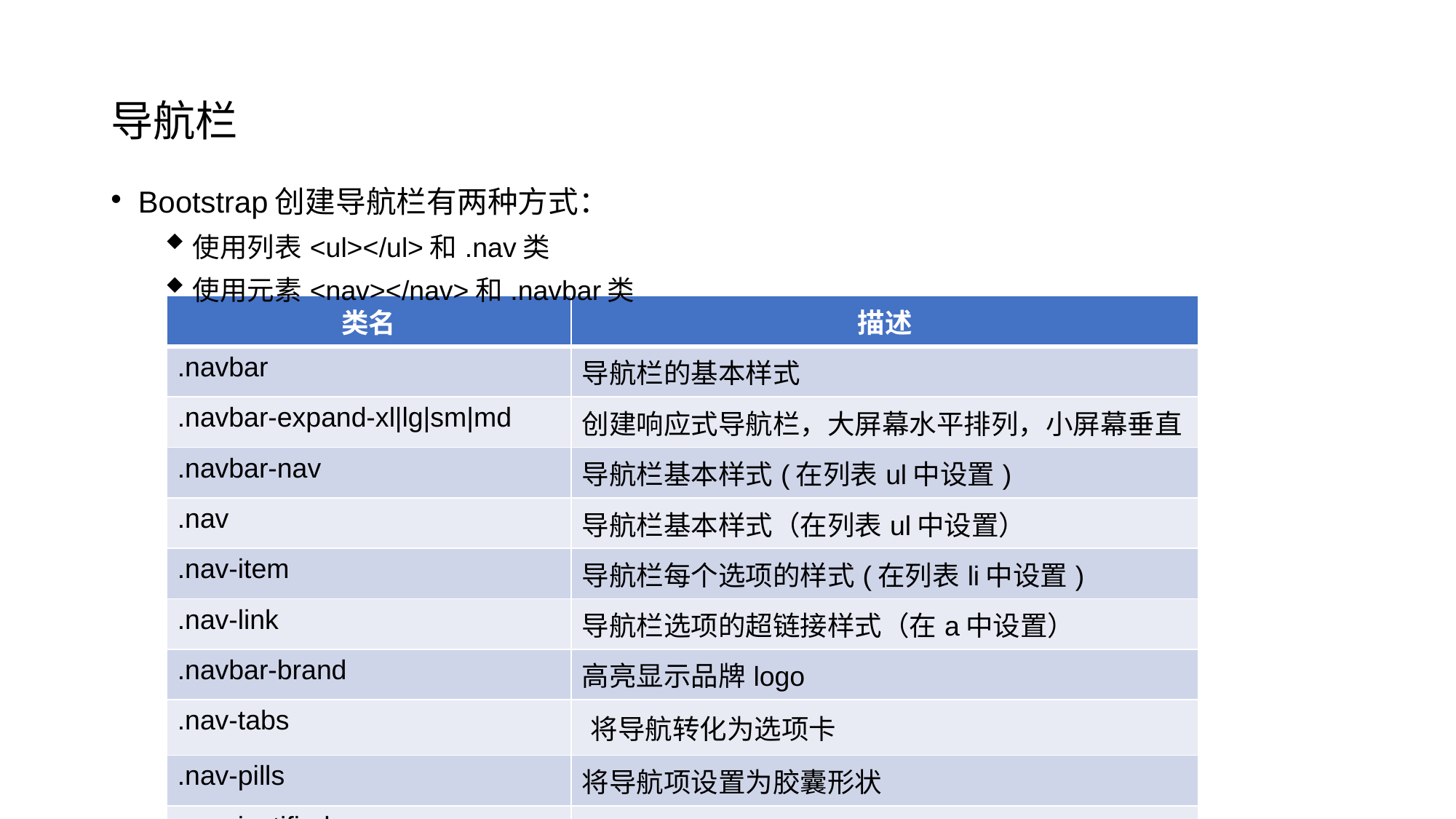

# 导航栏
Bootstrap创建导航栏有两种方式：
使用列表<ul></ul>和.nav类
使用元素<nav></nav>和.navbar类
| 类名 | 描述 |
| --- | --- |
| .navbar | 导航栏的基本样式 |
| .navbar-expand-xl|lg|sm|md | 创建响应式导航栏，大屏幕水平排列，小屏幕垂直 |
| .navbar-nav | 导航栏基本样式(在列表ul中设置) |
| .nav | 导航栏基本样式（在列表ul中设置） |
| .nav-item | 导航栏每个选项的样式(在列表li中设置) |
| .nav-link | 导航栏选项的超链接样式（在a中设置） |
| .navbar-brand | 高亮显示品牌logo |
| .nav-tabs | 将导航转化为选项卡 |
| .nav-pills | 将导航项设置为胶囊形状 |
| .nav-justified | 设置导航项等宽 |